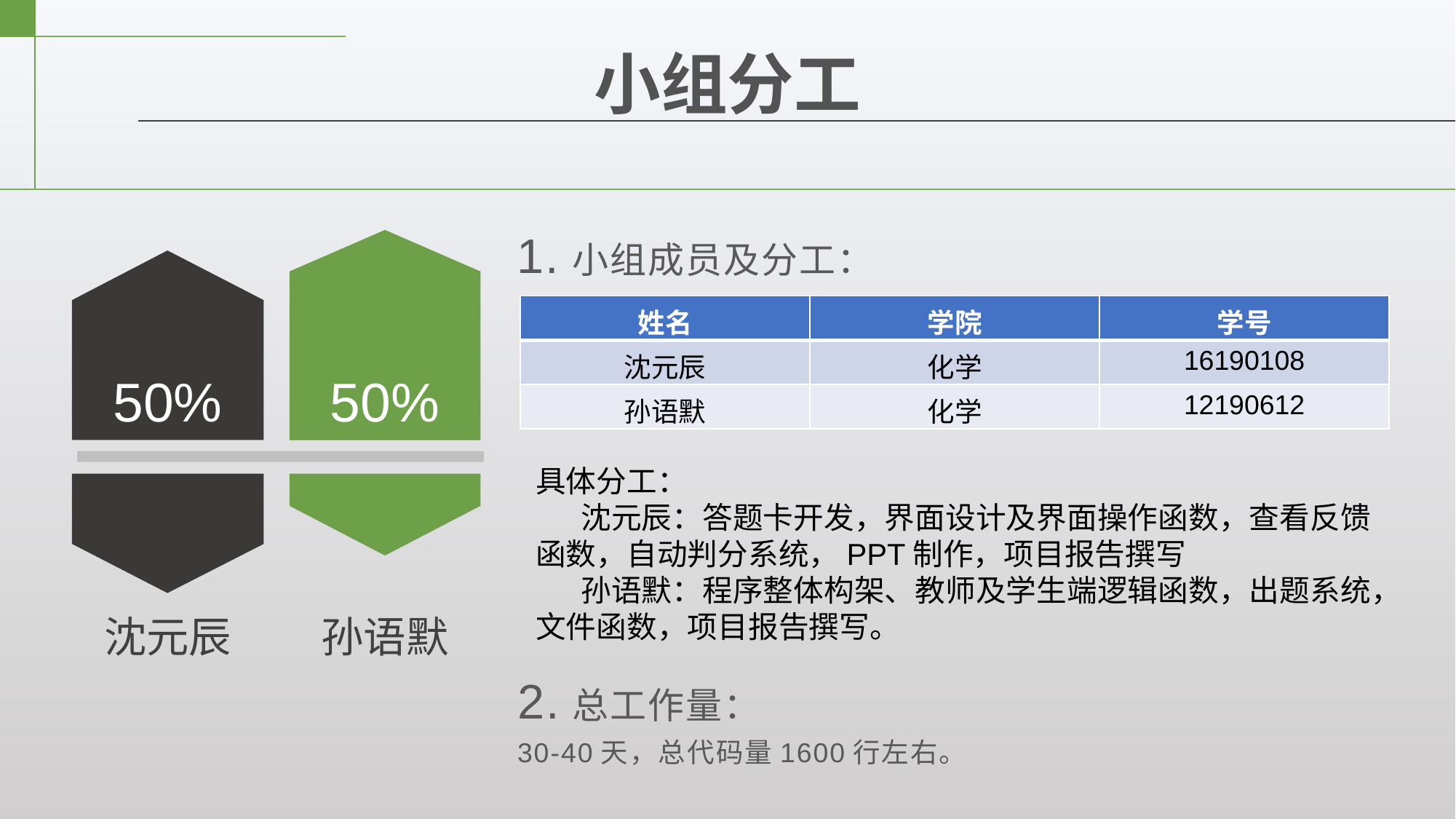

小组分工
1.小组成员及分工：

| 姓名 | 学院 | 学号 |
| --- | --- | --- |
| 沈元辰 | 化学 | 16190108 |
| 孙语默 | 化学 | 12190612 |
50%
50%

具体分工：
沈元辰：答题卡开发，界面设计及界面操作函数，查看反馈函数，自动判分系统，PPT制作，项目报告撰写
孙语默：程序整体构架、教师及学生端逻辑函数，出题系统，文件函数，项目报告撰写。

沈元辰
孙语默
2.总工作量：
30-40天，总代码量1600行左右。